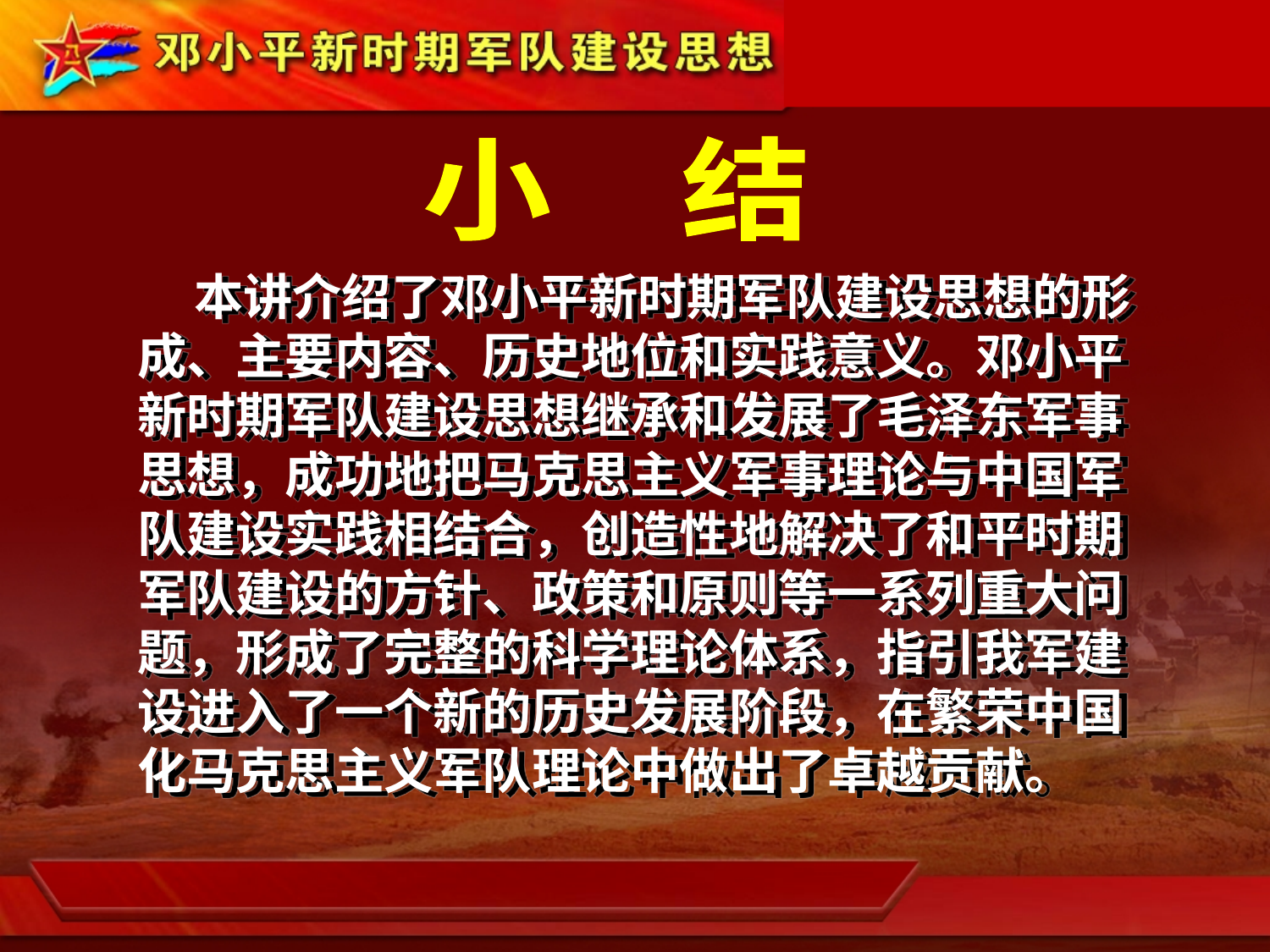

小　结
    本讲介绍了邓小平新时期军队建设思想的形成、主要内容、历史地位和实践意义。邓小平新时期军队建设思想继承和发展了毛泽东军事思想，成功地把马克思主义军事理论与中国军队建设实践相结合，创造性地解决了和平时期军队建设的方针、政策和原则等一系列重大问题，形成了完整的科学理论体系，指引我军建设进入了一个新的历史发展阶段，在繁荣中国化马克思主义军队理论中做出了卓越贡献。